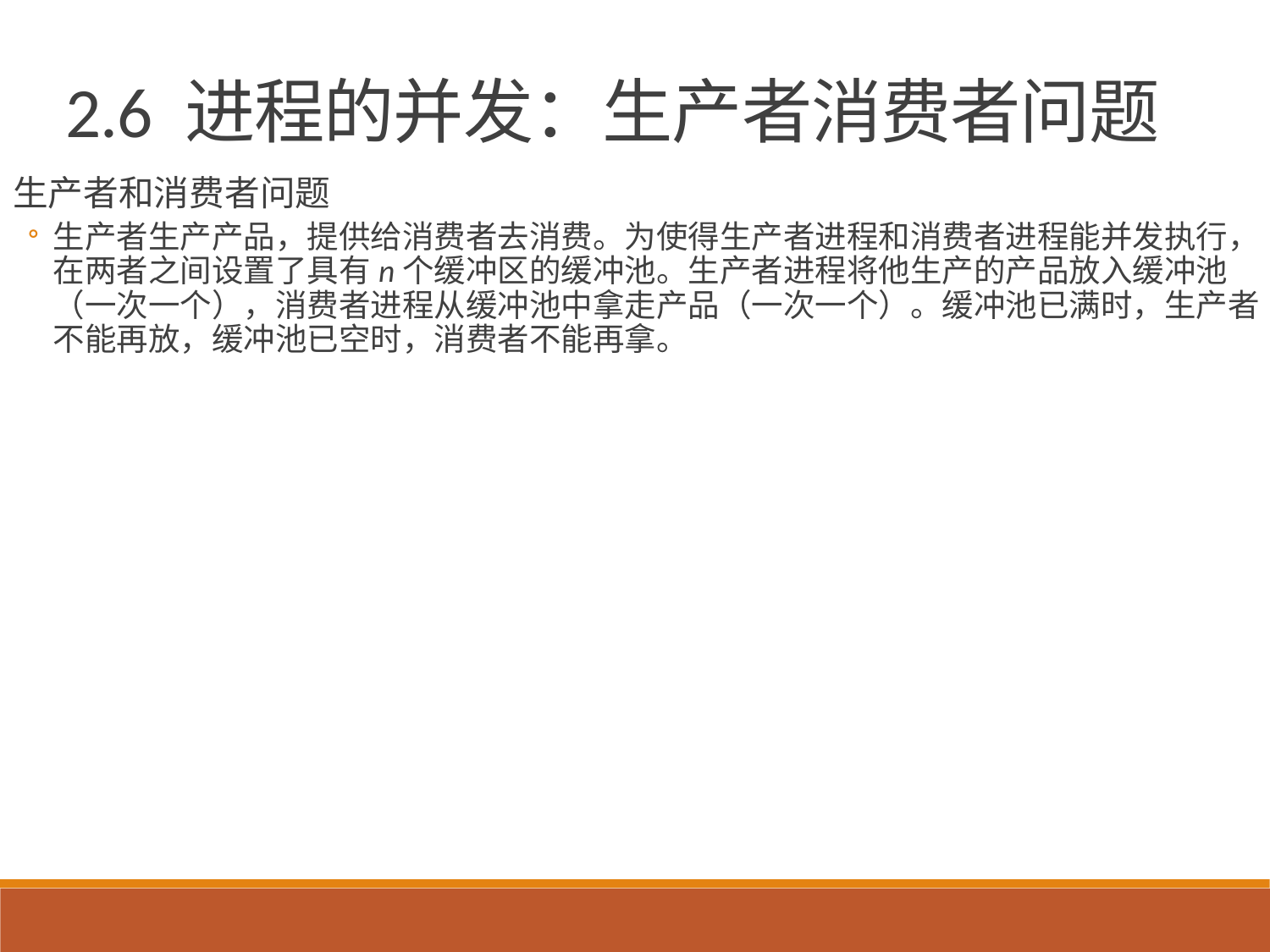

2.6 进程的并发：生产者消费者问题
生产者和消费者问题
生产者生产产品，提供给消费者去消费。为使得生产者进程和消费者进程能并发执行，在两者之间设置了具有n个缓冲区的缓冲池。生产者进程将他生产的产品放入缓冲池（一次一个），消费者进程从缓冲池中拿走产品（一次一个）。缓冲池已满时，生产者不能再放，缓冲池已空时，消费者不能再拿。